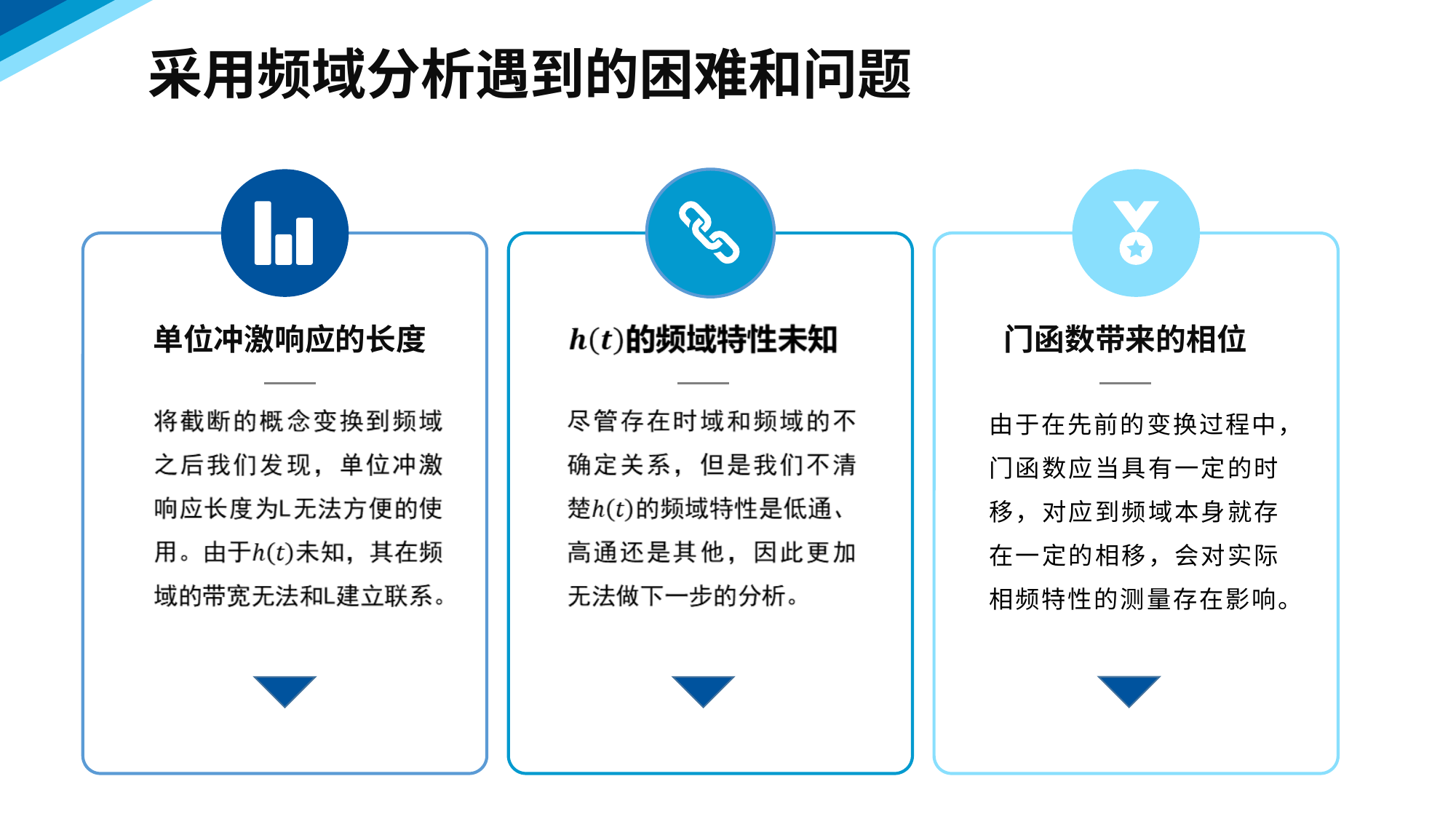

采用频域分析遇到的困难和问题

门函数带来的相位
由于在先前的变换过程中，门函数应当具有一定的时移，对应到频域本身就存在一定的相移，会对实际相频特性的测量存在影响。

单位冲激响应的长度